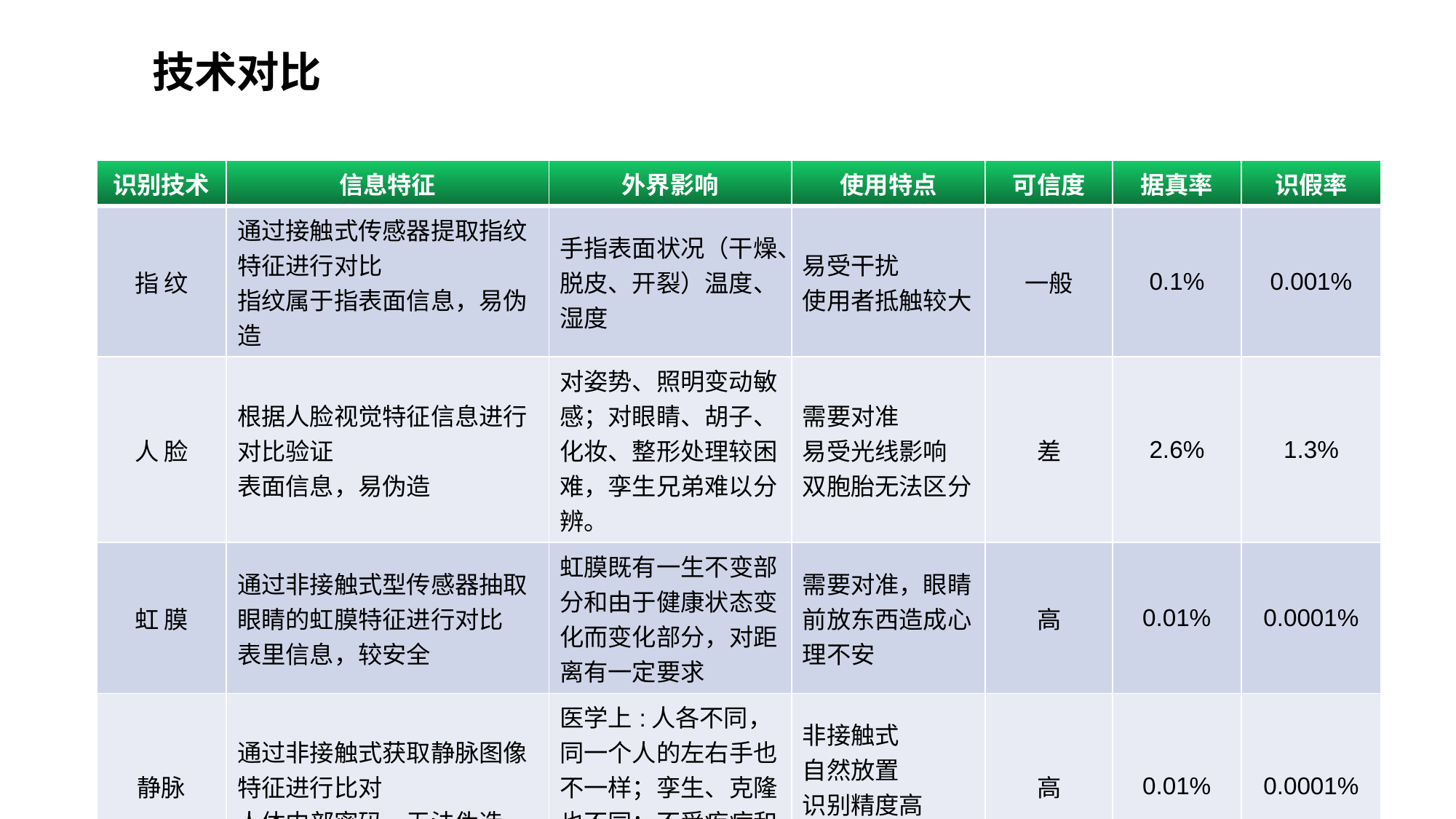

技术对比
| 识别技术 | 信息特征 | 外界影响 | 使用特点 | 可信度 | 据真率 | 识假率 |
| --- | --- | --- | --- | --- | --- | --- |
| 指 纹 | 通过接触式传感器提取指纹特征进行对比 指纹属于指表面信息，易伪造 | 手指表面状况（干燥、脱皮、开裂）温度、湿度 | 易受干扰 使用者抵触较大 | 一般 | 0.1% | 0.001% |
| 人 脸 | 根据人脸视觉特征信息进行对比验证 表面信息，易伪造 | 对姿势、照明变动敏感；对眼睛、胡子、化妆、整形处理较困难，孪生兄弟难以分辨。 | 需要对准 易受光线影响 双胞胎无法区分 | 差 | 2.6% | 1.3% |
| 虹 膜 | 通过非接触式型传感器抽取眼睛的虹膜特征进行对比 表里信息，较安全 | 虹膜既有一生不变部分和由于健康状态变化而变化部分，对距离有一定要求 | 需要对准，眼睛前放东西造成心理不安 | 高 | 0.01% | 0.0001% |
| 静脉 | 通过非接触式获取静脉图像特征进行比对 人体内部密码，无法伪造 | 医学上:人各不同，同一个人的左右手也不一样；孪生、克隆也不同；不受疾病和外部环境影响 | 非接触式 自然放置 识别精度高 不涉及个人隐私 | 高 | 0.01% | 0.0001% |